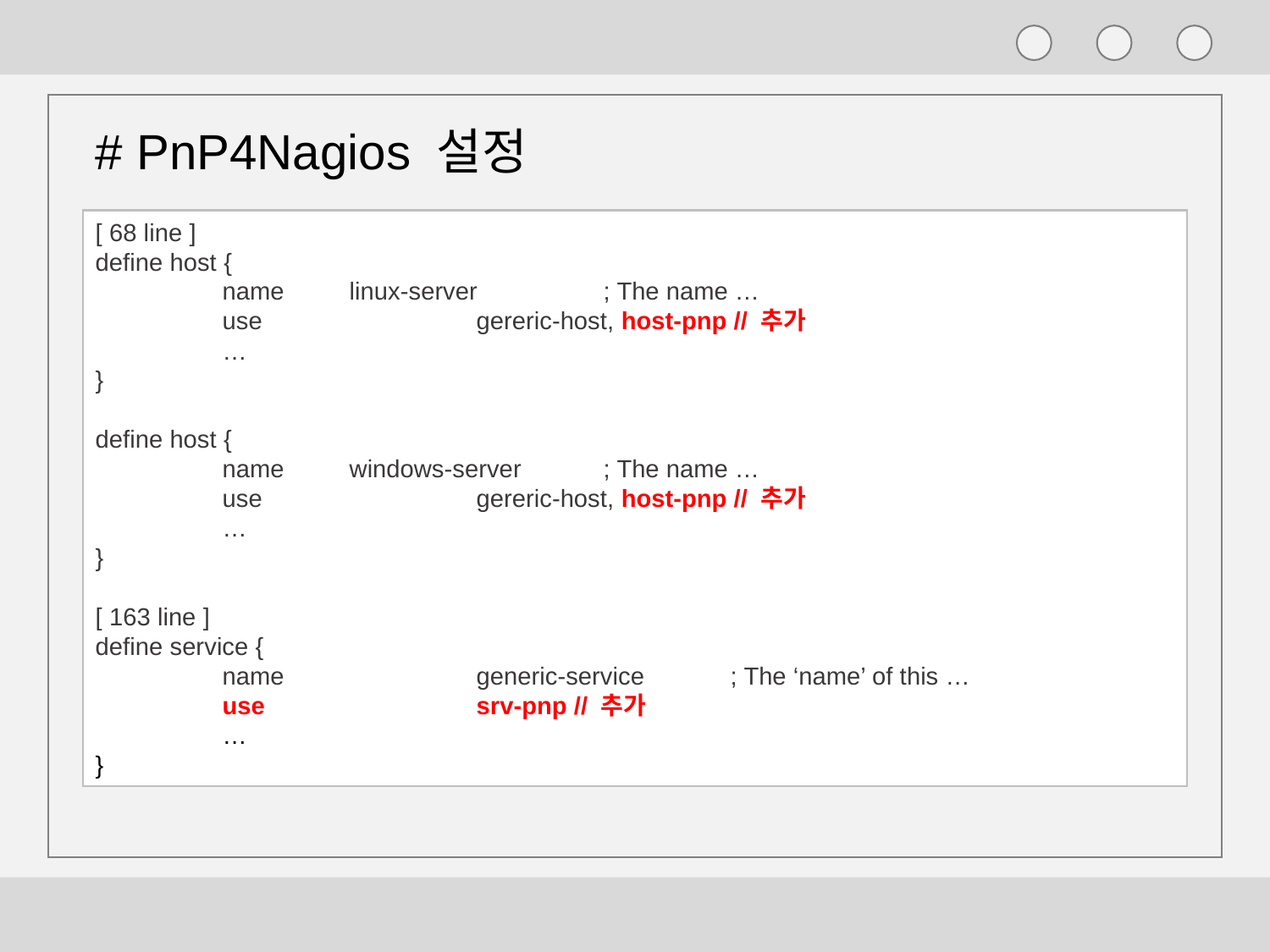

# PnP4Nagios 설정
[ 68 line ]
define host {
	name 	linux-server	; The name …
	use		gereric-host, host-pnp // 추가
	…
}

define host {
	name 	windows-server	; The name …
	use		gereric-host, host-pnp // 추가
	…
}

[ 163 line ]
define service {
	name		generic-service	; The ‘name’ of this …
	use		srv-pnp // 추가
	…
}